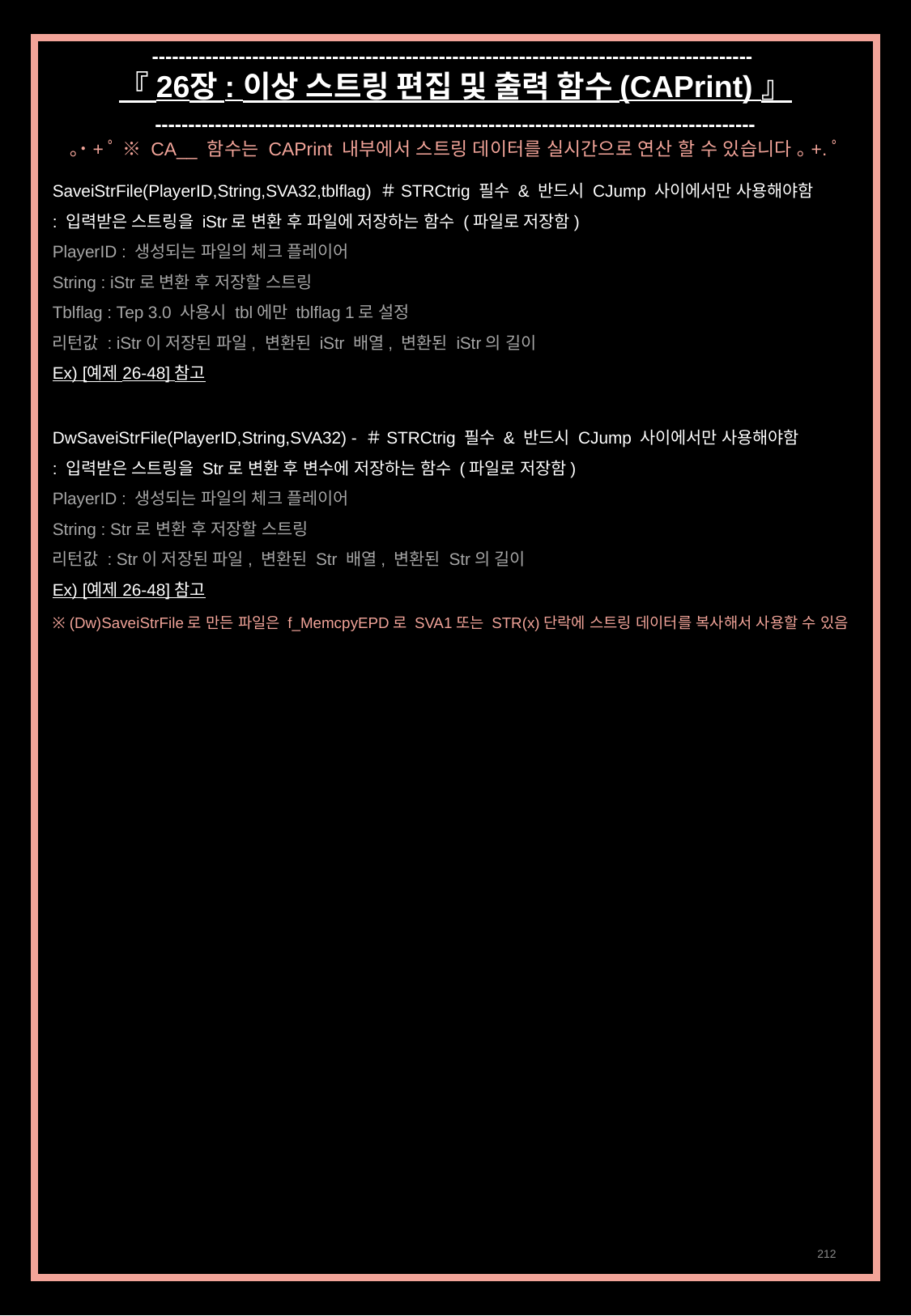

------------------------------------------------------------------------------------------
『 26장 : 이상 스트링 편집 및 출력 함수 (CAPrint) 』
------------------------------------------------------------------------------------------

｡˙+ﾟ ※ CA__ 함수는 CAPrint 내부에서 스트링 데이터를 실시간으로 연산 할 수 있습니다 ｡+.ﾟ
SaveiStrFile(PlayerID,String,SVA32,tblflag) ＃STRCtrig 필수 & 반드시 CJump 사이에서만 사용해야함
: 입력받은 스트링을 iStr로 변환 후 파일에 저장하는 함수 (파일로 저장함)
PlayerID : 생성되는 파일의 체크 플레이어
String : iStr로 변환 후 저장할 스트링
Tblflag : Tep 3.0 사용시 tbl에만 tblflag 1로 설정
리턴값 : iStr이 저장된 파일, 변환된 iStr 배열, 변환된 iStr의 길이
Ex) [예제 26-48] 참고

DwSaveiStrFile(PlayerID,String,SVA32) - ＃STRCtrig 필수 & 반드시 CJump 사이에서만 사용해야함
: 입력받은 스트링을 Str로 변환 후 변수에 저장하는 함수 (파일로 저장함)
PlayerID : 생성되는 파일의 체크 플레이어
String : Str로 변환 후 저장할 스트링
리턴값 : Str이 저장된 파일, 변환된 Str 배열, 변환된 Str의 길이
Ex) [예제 26-48] 참고
※ (Dw)SaveiStrFile로 만든 파일은 f_MemcpyEPD로 SVA1또는 STR(x)단락에 스트링 데이터를 복사해서 사용할 수 있음
212